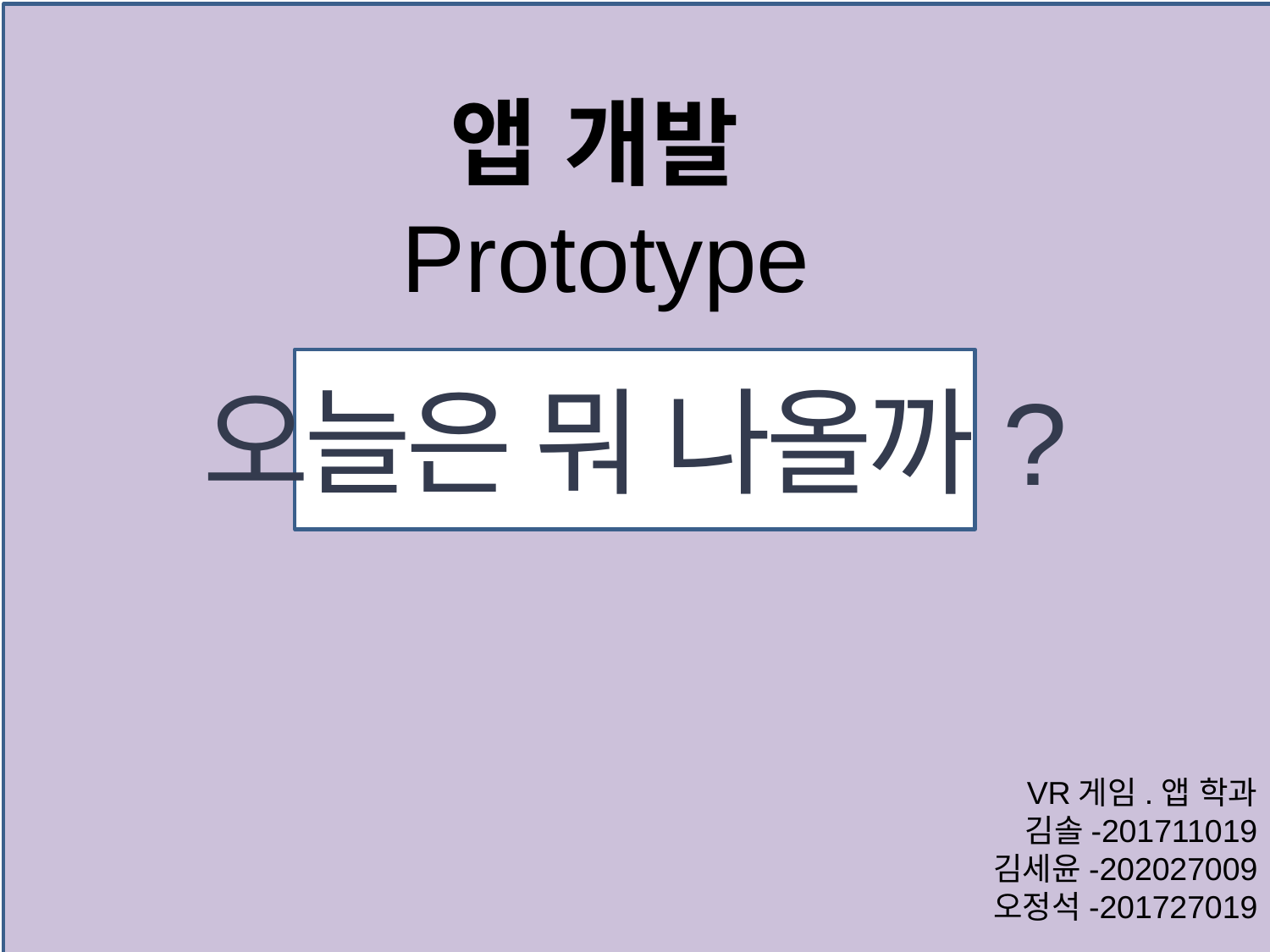

앱 개발Prototype

오늘은 뭐 나올까?
VR게임.앱 학과
김솔-201711019
김세윤-202027009
오정석-201727019